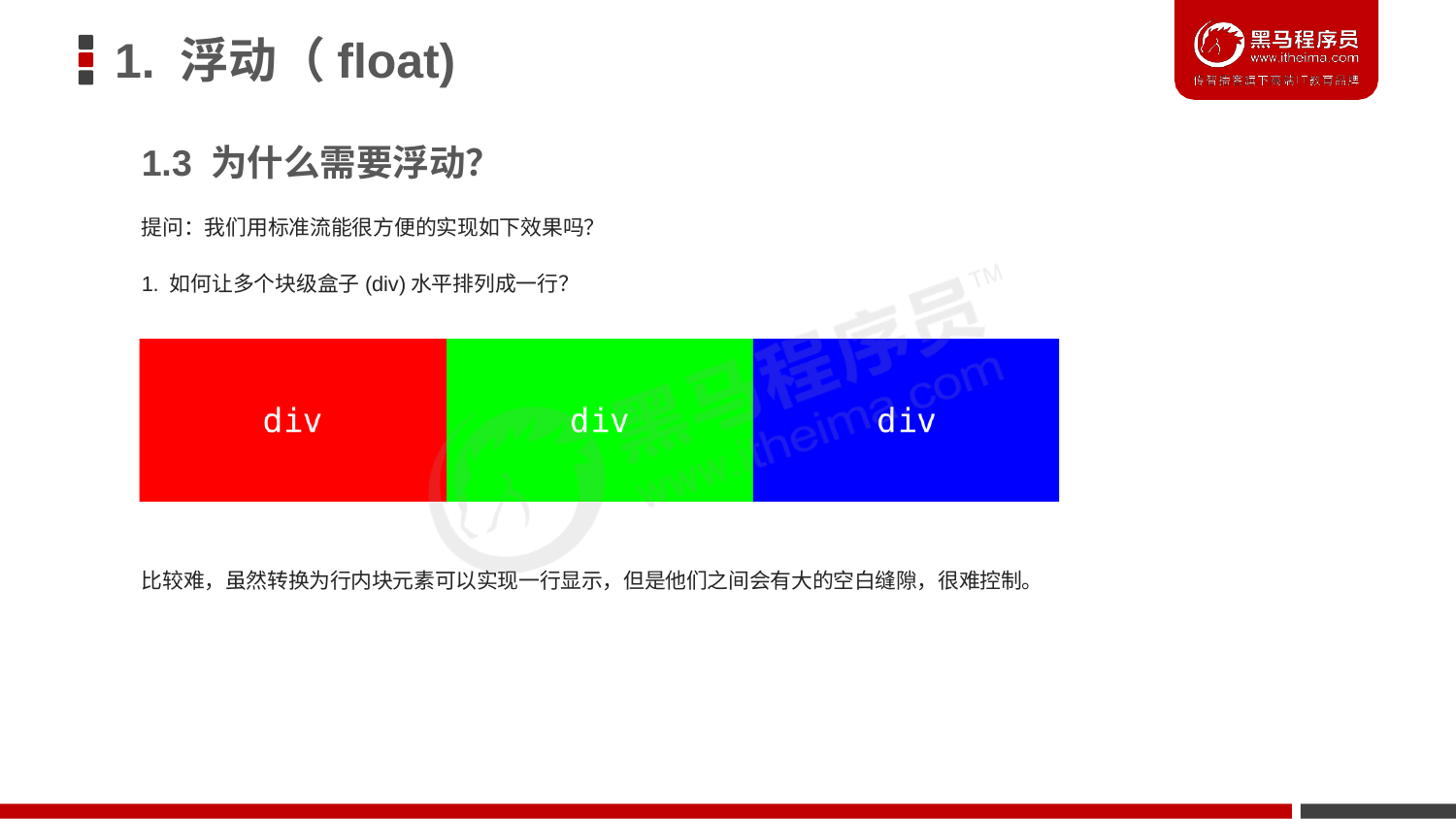

# 1. 浮动（float)
1.3 为什么需要浮动？
提问：我们用标准流能很方便的实现如下效果吗？

1. 如何让多个块级盒子(div)水平排列成一行？

比较难，虽然转换为行内块元素可以实现一行显示，但是他们之间会有大的空白缝隙，很难控制。